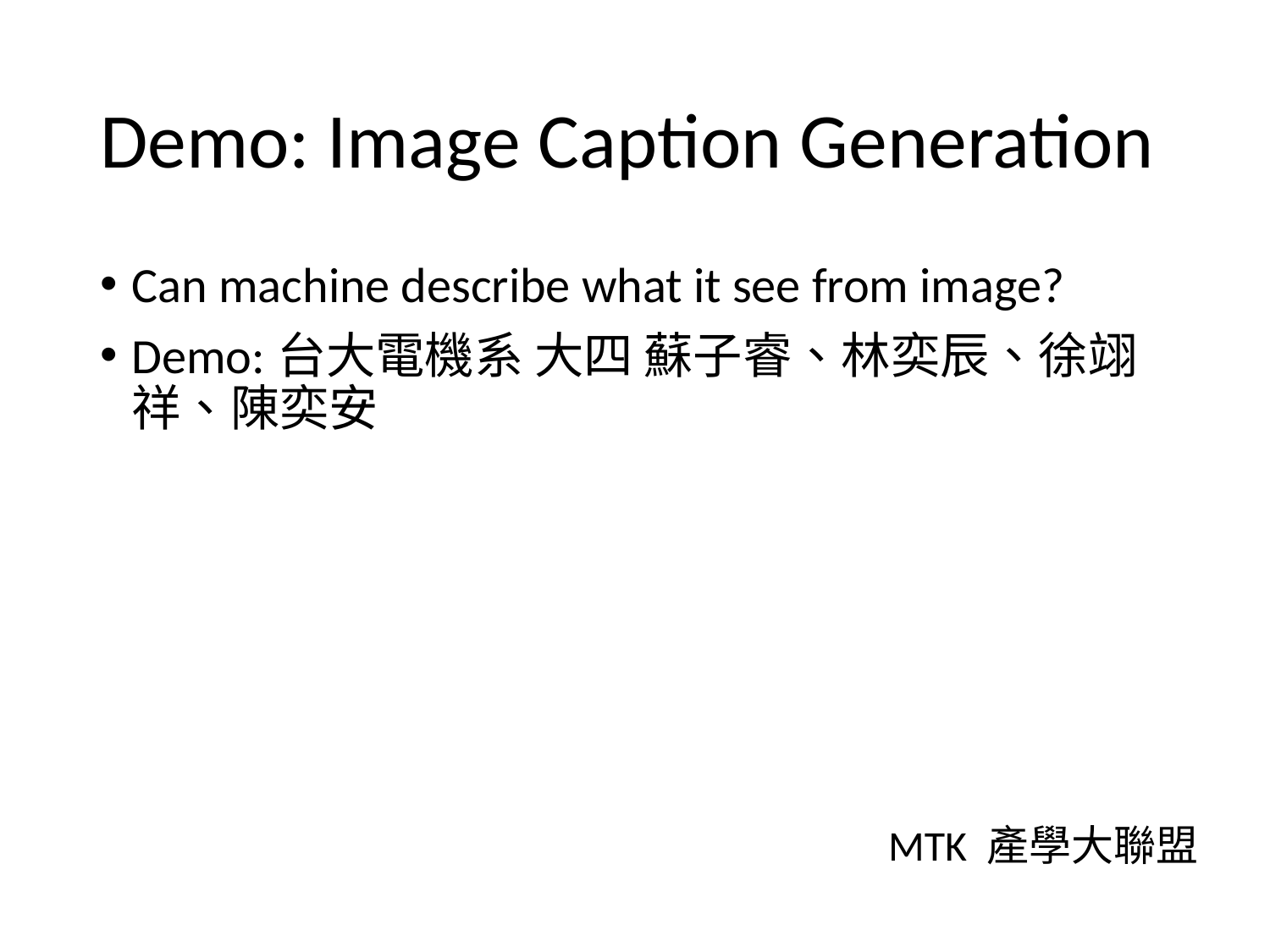

# Demo: Image Caption Generation
Can machine describe what it see from image?
Demo:台大電機系 大四 蘇子睿、林奕辰、徐翊祥、陳奕安
MTK 產學大聯盟